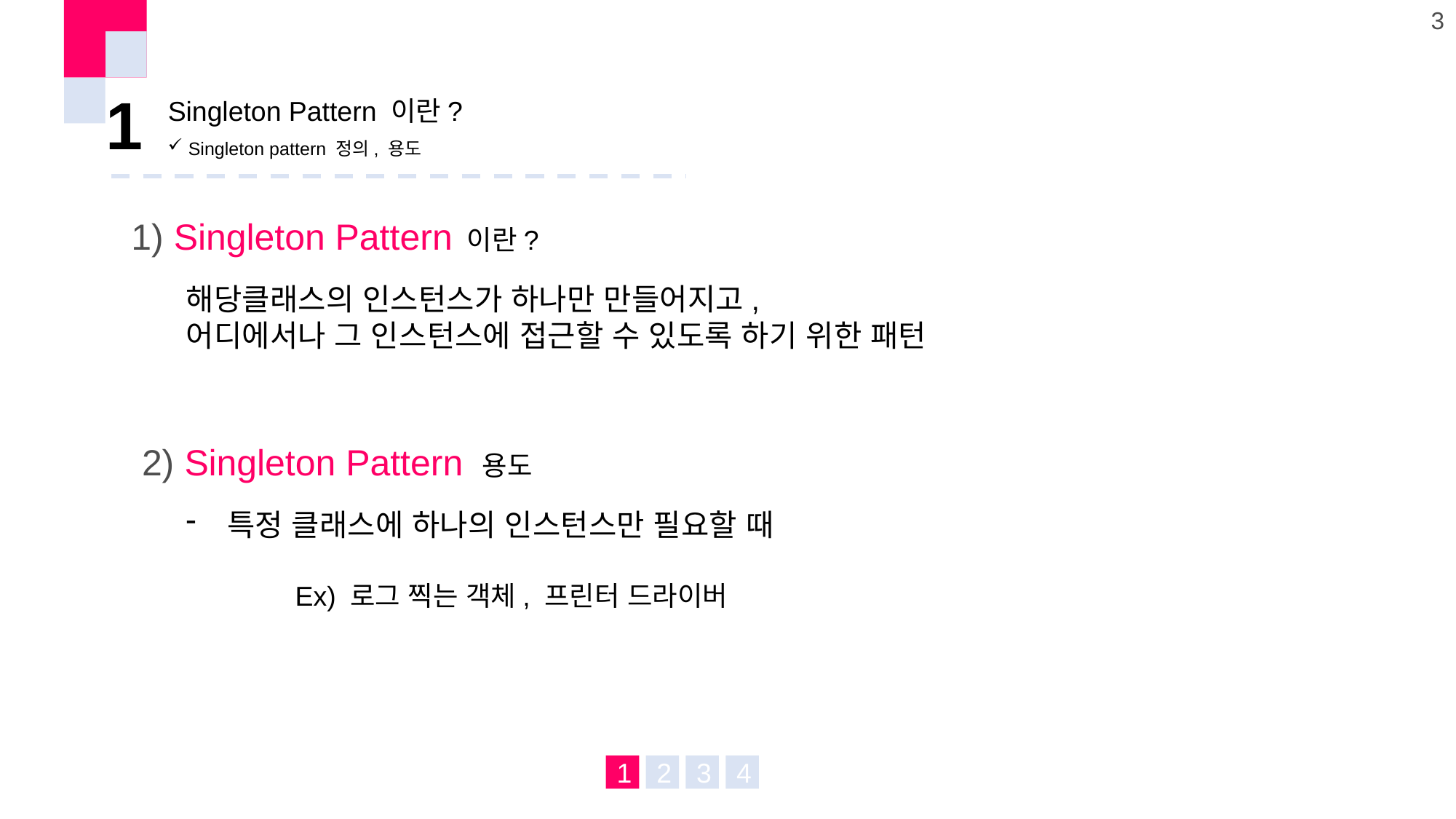

3

 1

Singleton Pattern 이란?
Singleton pattern 정의, 용도
1) Singleton Pattern 이란?
해당클래스의 인스턴스가 하나만 만들어지고,
어디에서나 그 인스턴스에 접근할 수 있도록 하기 위한 패턴
2) Singleton Pattern 용도
특정 클래스에 하나의 인스턴스만 필요할 때

	Ex) 로그 찍는 객체, 프린터 드라이버
1
2
3
4